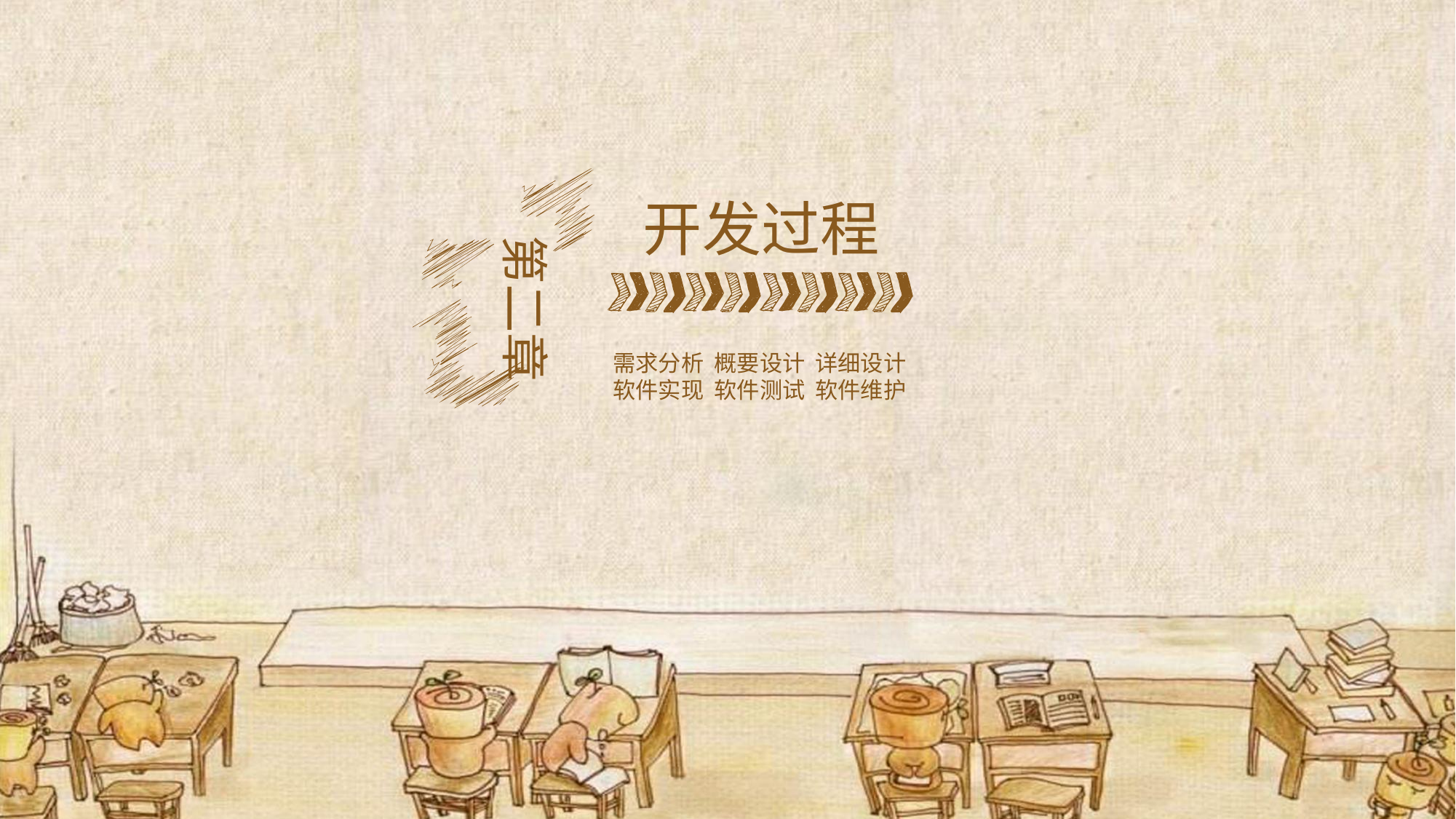

第二章

开发过程

需求分析  概要设计  详细设计
软件实现  软件测试  软件维护